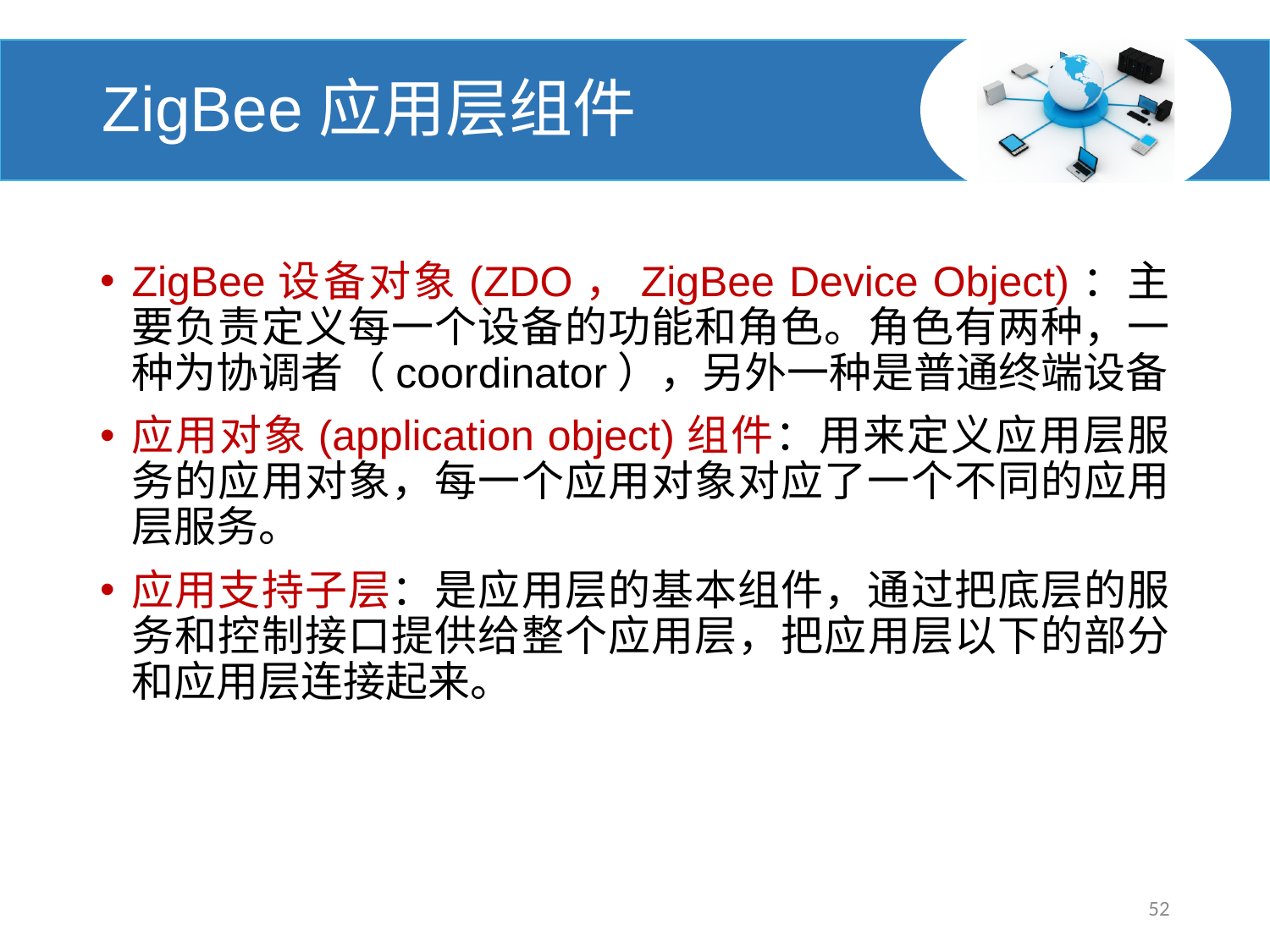

# ZigBee应用层组件
ZigBee设备对象(ZDO，ZigBee Device Object)：主要负责定义每一个设备的功能和角色。角色有两种，一种为协调者（coordinator），另外一种是普通终端设备
应用对象(application object)组件：用来定义应用层服务的应用对象，每一个应用对象对应了一个不同的应用层服务。
应用支持子层：是应用层的基本组件，通过把底层的服务和控制接口提供给整个应用层，把应用层以下的部分和应用层连接起来。

52